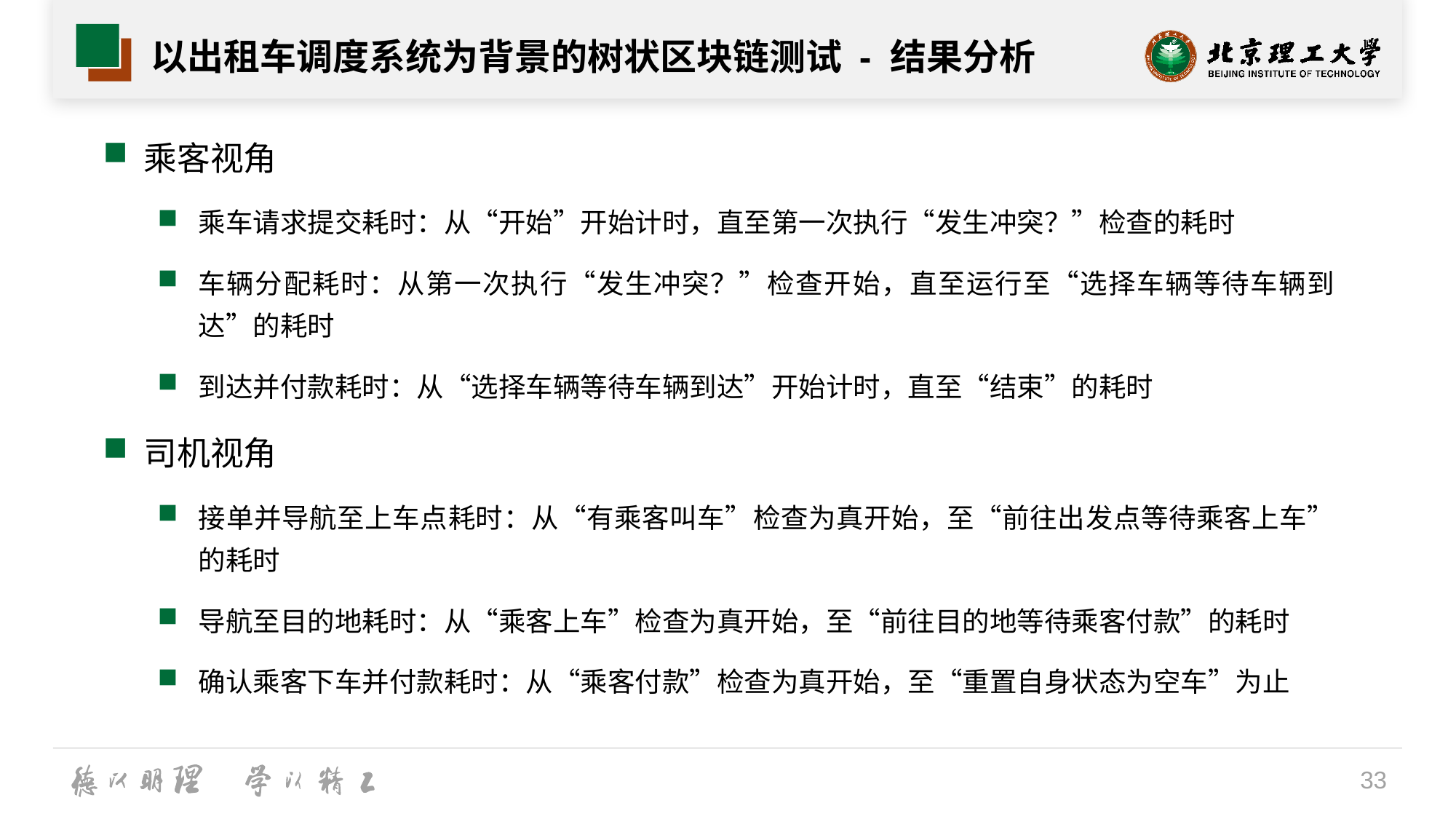

# 以出租车调度系统为背景的树状区块链测试 - 结果分析
乘客视角
乘车请求提交耗时：从“开始”开始计时，直至第一次执行“发生冲突？”检查的耗时
车辆分配耗时：从第一次执行“发生冲突？”检查开始，直至运行至“选择车辆等待车辆到达”的耗时
到达并付款耗时：从“选择车辆等待车辆到达”开始计时，直至“结束”的耗时
司机视角
接单并导航至上车点耗时：从“有乘客叫车”检查为真开始，至“前往出发点等待乘客上车”的耗时
导航至目的地耗时：从“乘客上车”检查为真开始，至“前往目的地等待乘客付款”的耗时
确认乘客下车并付款耗时：从“乘客付款”检查为真开始，至“重置自身状态为空车”为止